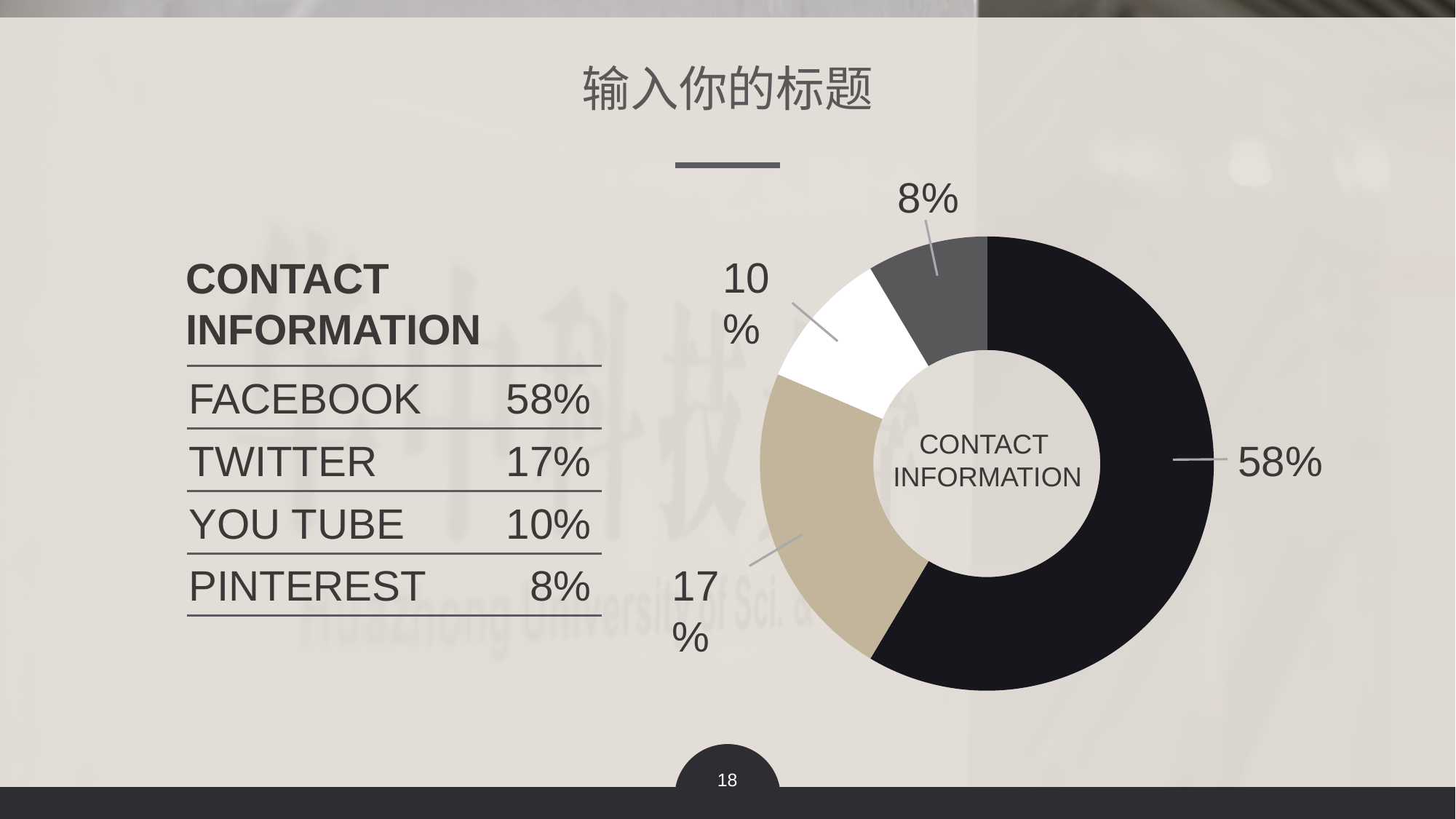

输入你的标题

8%

### Chart

| Category | 销售额 |
|---|---|
| 第一季度 | 8.2 |
| 第二季度 | 3.2 |
| 第三季度 | 1.4 |
| 第四季度 | 1.2 |
10%
CONTACT
INFORMATION
FACEBOOK
58%
CONTACT
INFORMATION
17%
58%
TWITTER
10%
YOU TUBE
8%
17%
PINTEREST
18